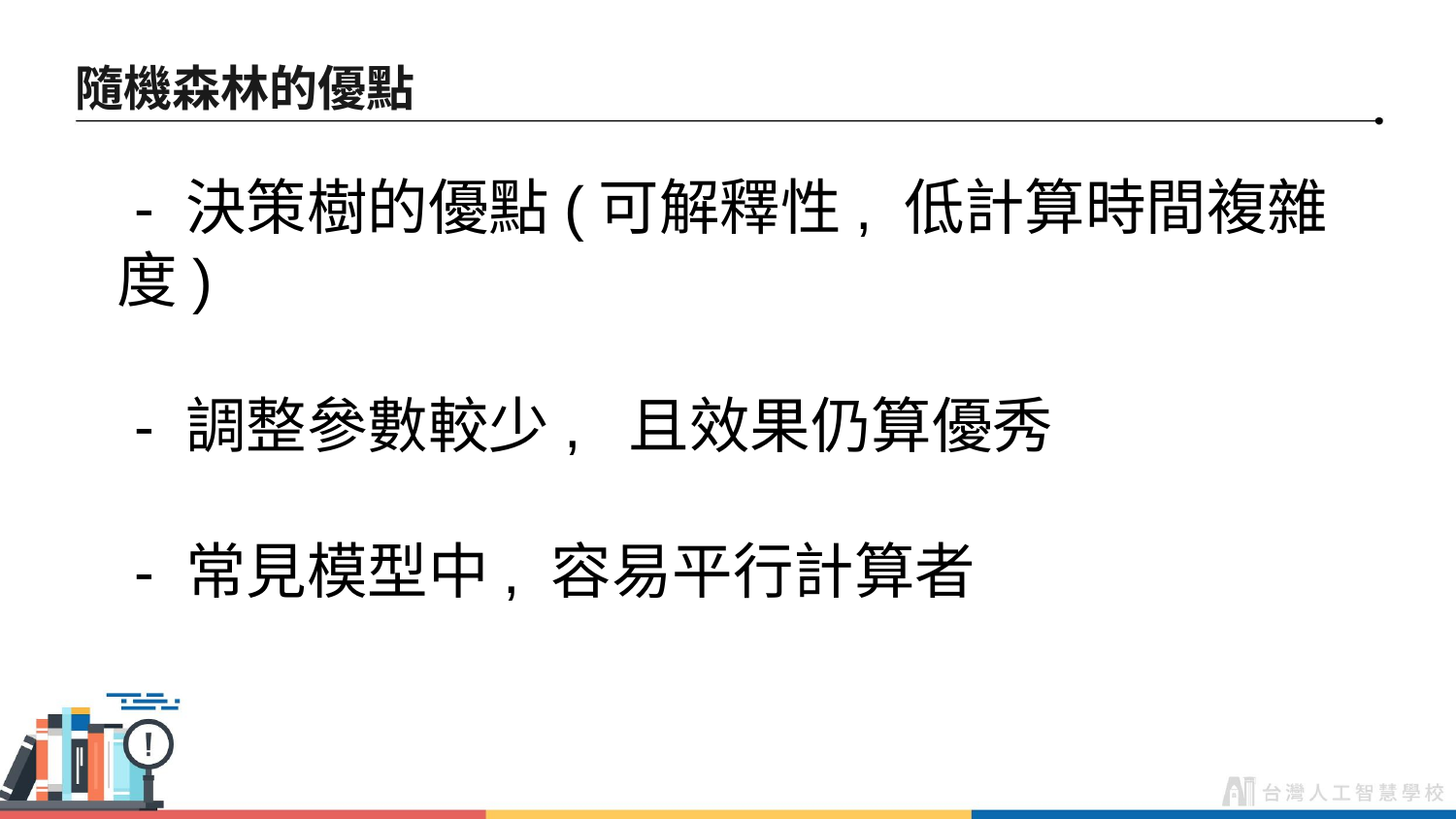

# 隨機森林的優點

 - 決策樹的優點(可解釋性, 低計算時間複雜度)

 - 調整參數較少,  且效果仍算優秀

 - 常見模型中, 容易平行計算者